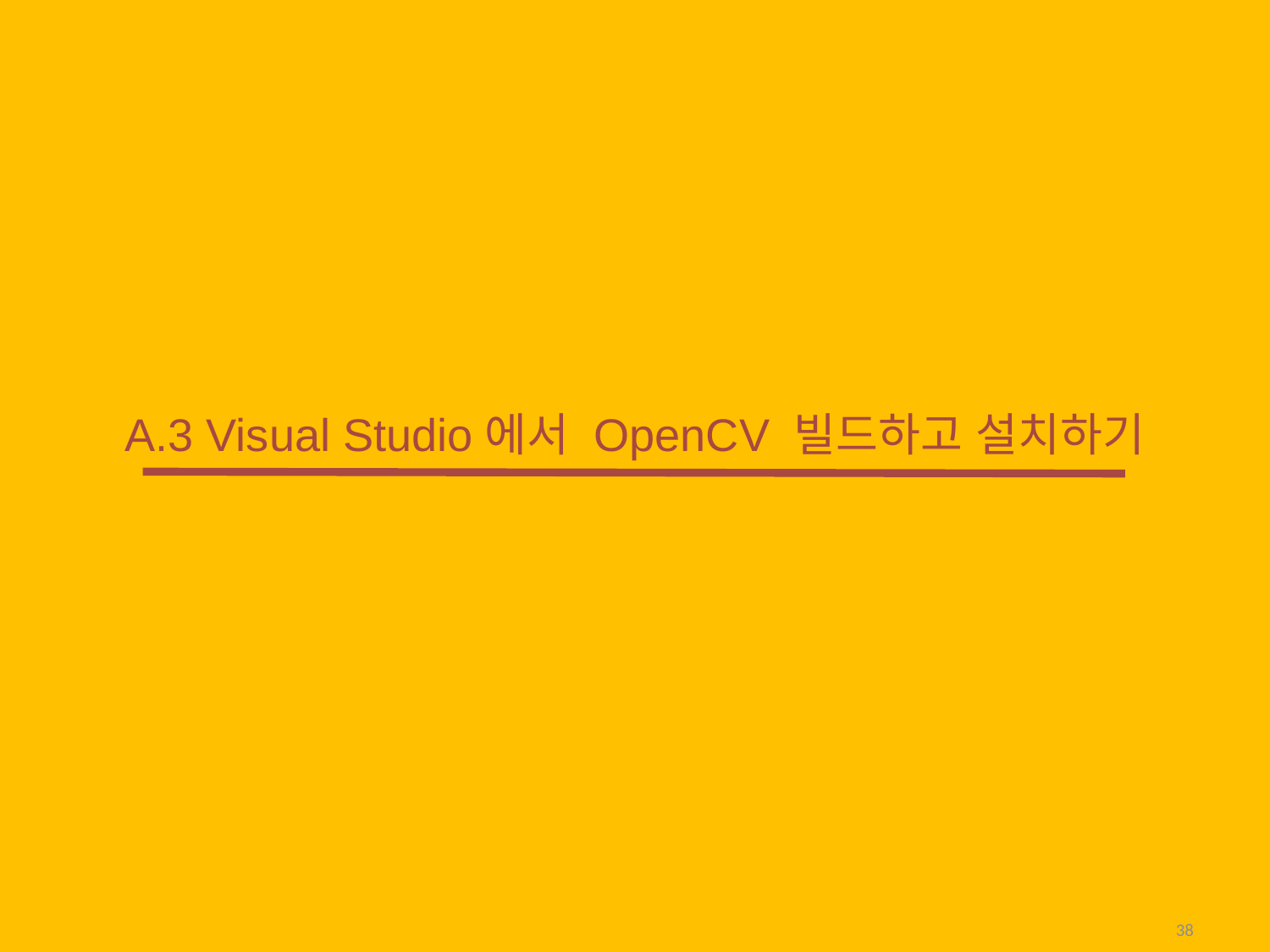

# A.3 Visual Studio에서 OpenCV 빌드하고 설치하기
38